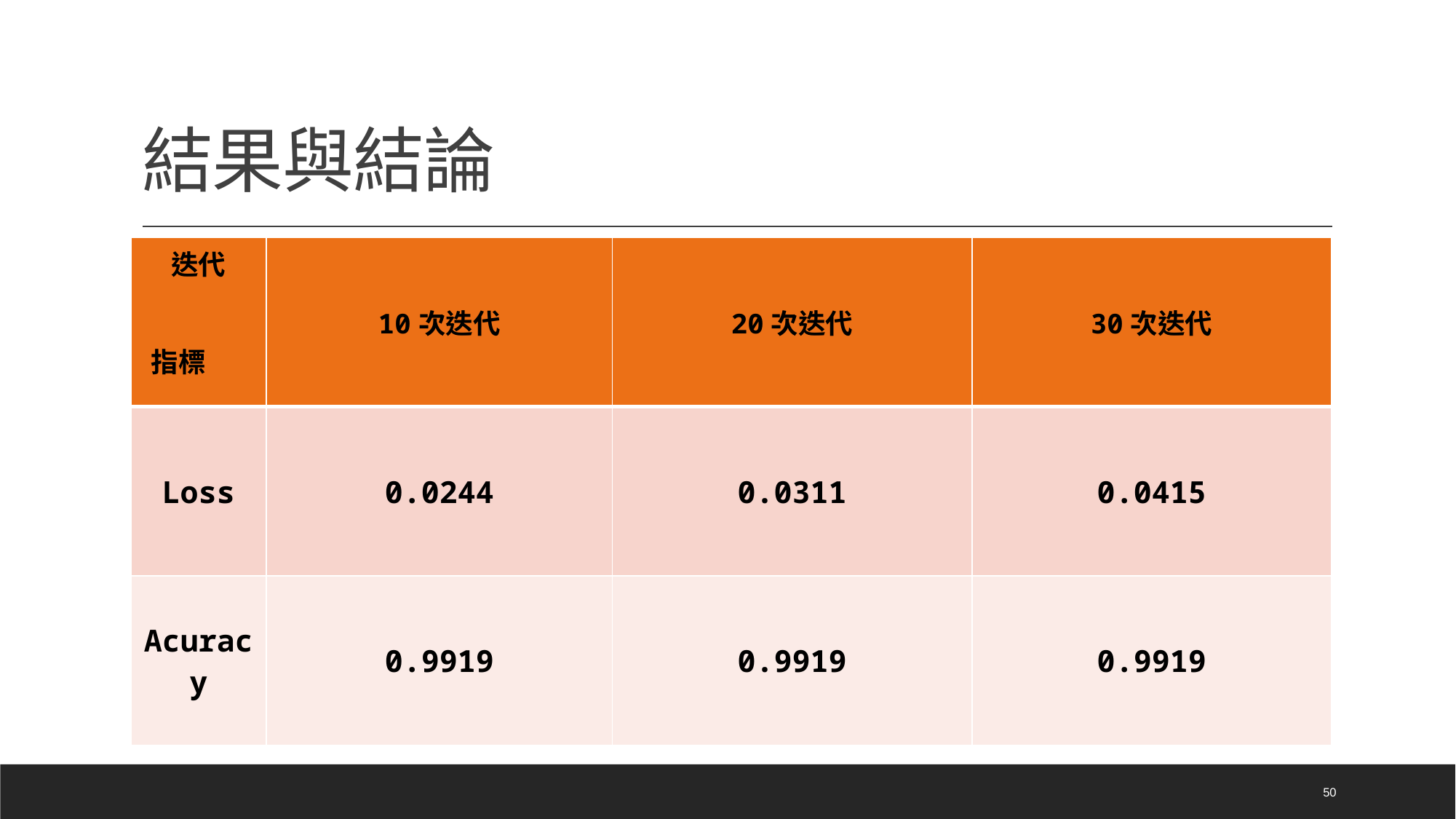

# 結果與結論
| 迭代 | 10次迭代 | 20次迭代 | 30次迭代 |
| --- | --- | --- | --- |
| Loss | 0.0244 | 0.0311 | 0.0415 |
| Acuracy | 0.9919 | 0.9919 | 0.9919 |
指標
50